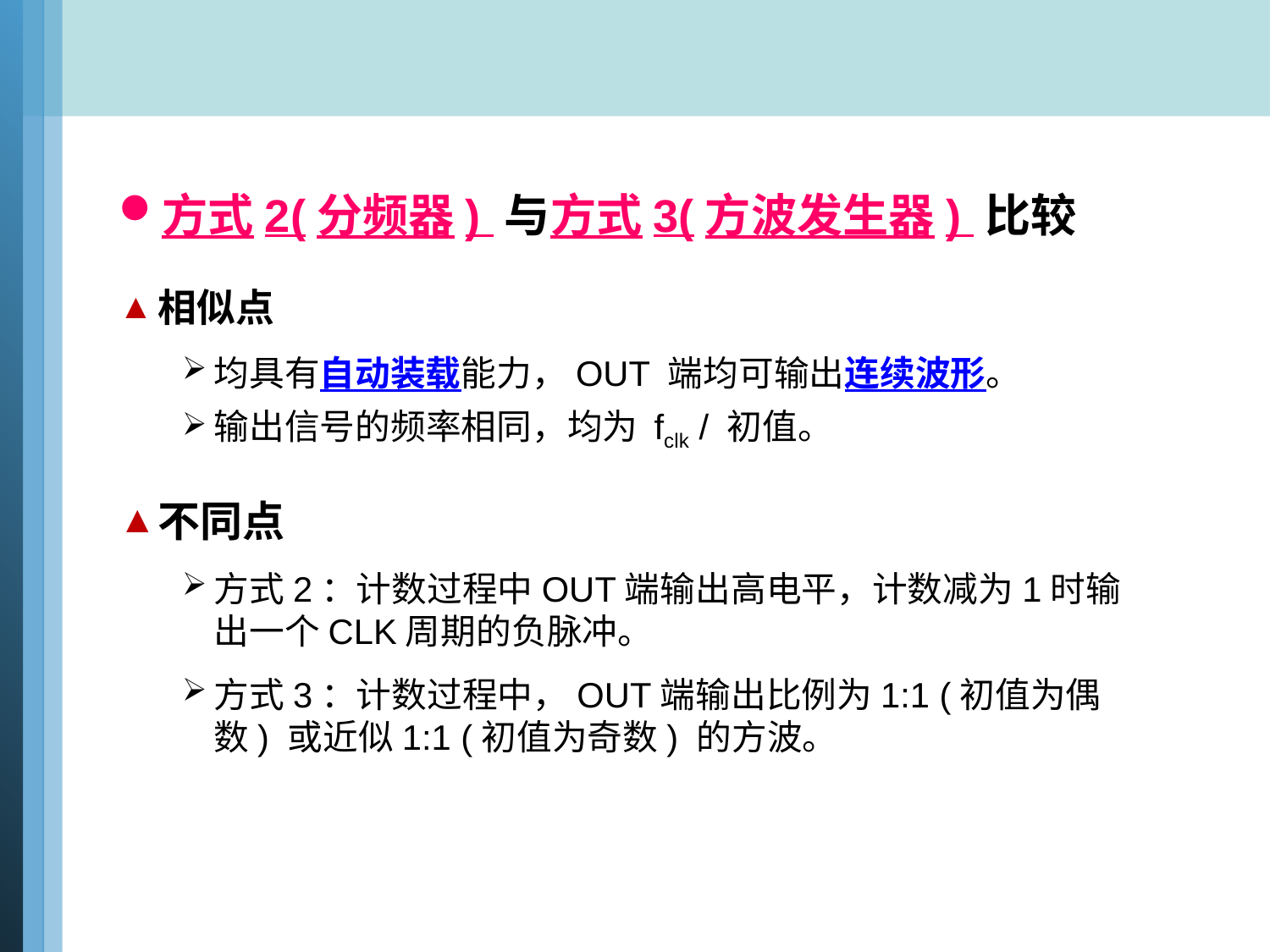

方式2(分频器) 与方式3(方波发生器) 比较
相似点
均具有自动装载能力，OUT 端均可输出连续波形。
输出信号的频率相同，均为 fclk / 初值。
不同点
方式2：计数过程中OUT端输出高电平，计数减为1时输出一个CLK周期的负脉冲。
方式3：计数过程中，OUT端输出比例为1:1 (初值为偶数) 或近似1:1 (初值为奇数) 的方波。
24